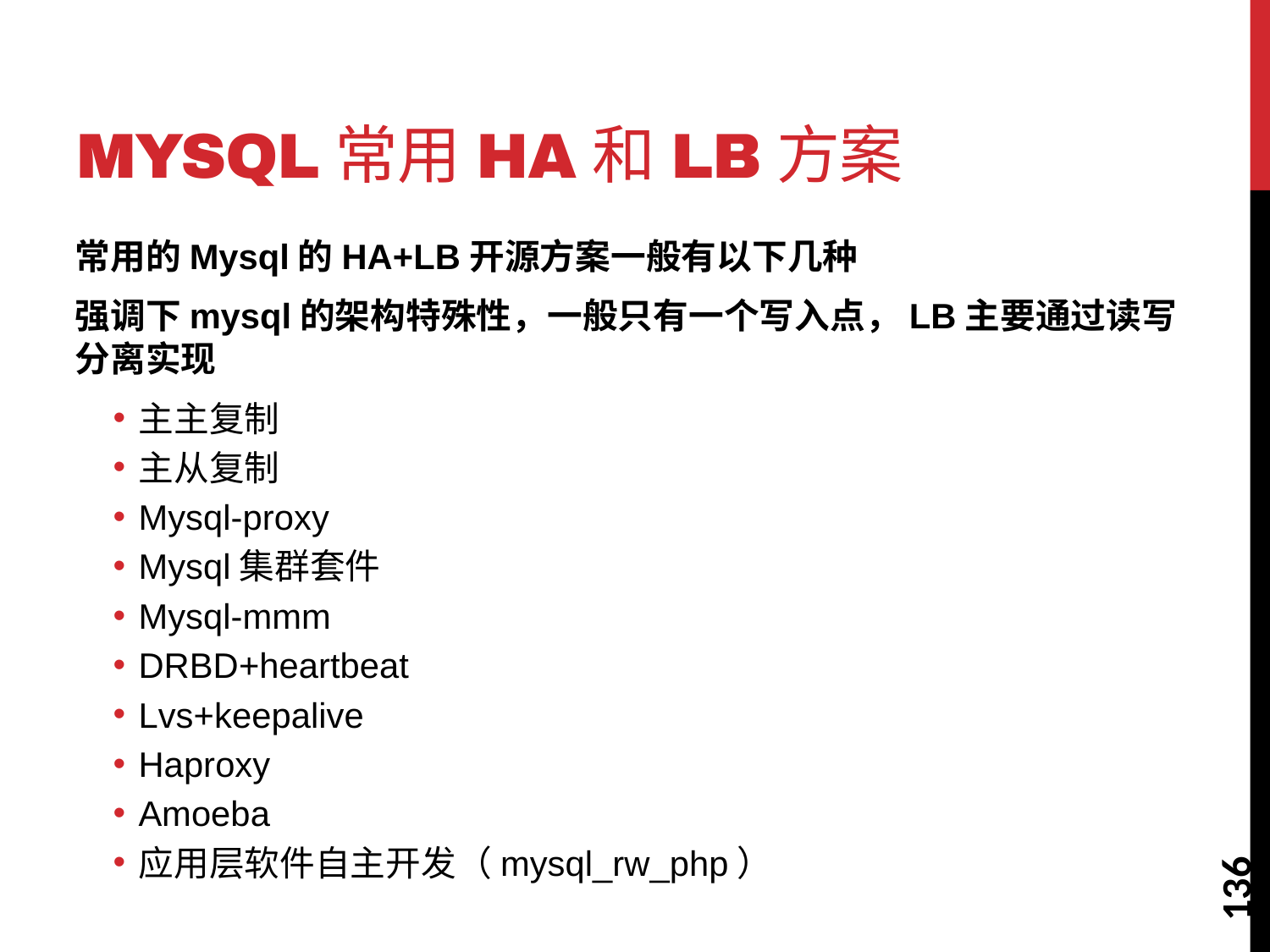

# mysql常用HA和LB方案
常用的Mysql的HA+LB开源方案一般有以下几种
强调下mysql的架构特殊性，一般只有一个写入点，LB主要通过读写分离实现
主主复制
主从复制
Mysql-proxy
Mysql集群套件
Mysql-mmm
DRBD+heartbeat
Lvs+keepalive
Haproxy
Amoeba
应用层软件自主开发（mysql_rw_php）

136